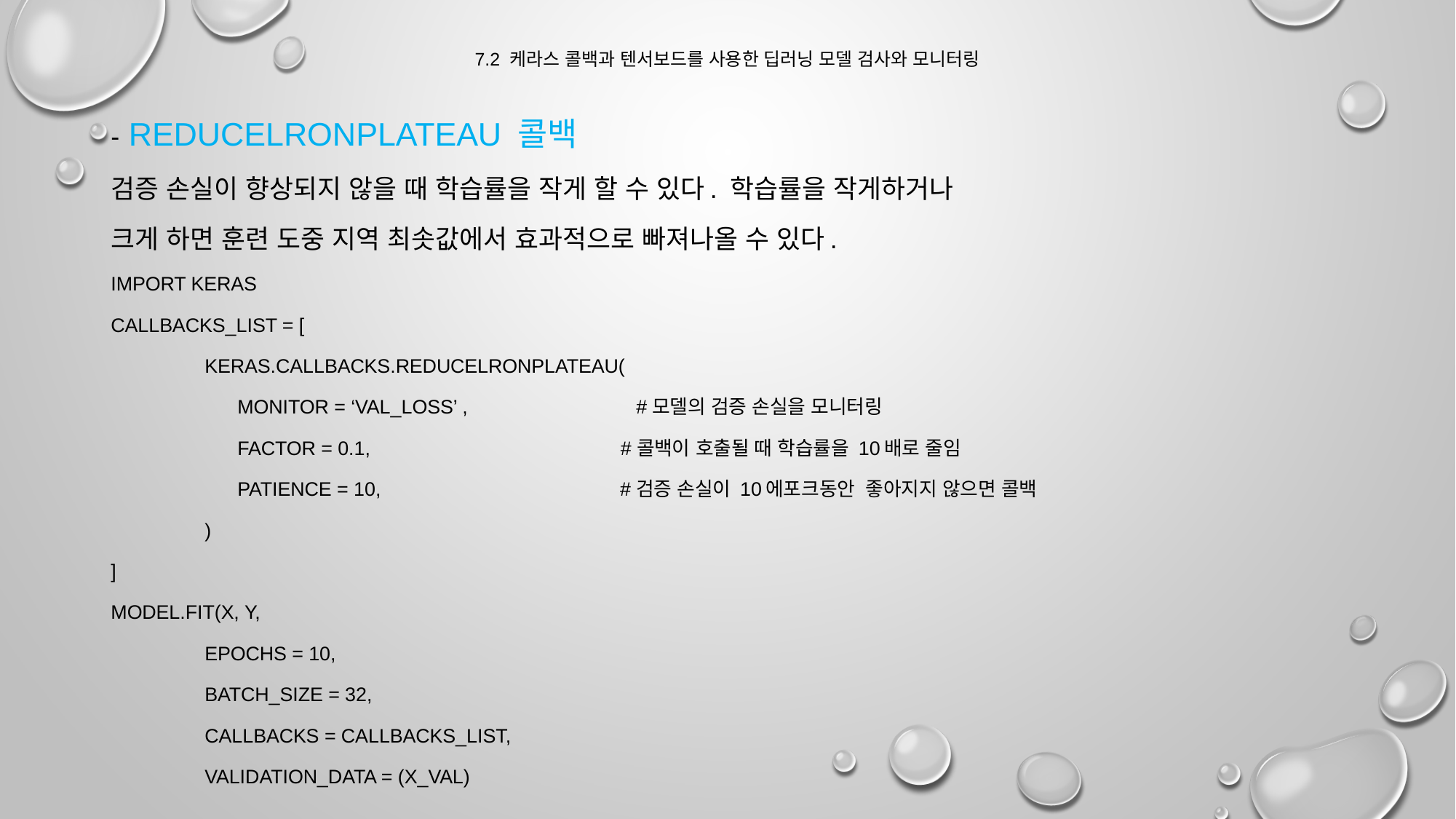

# 7.2 케라스 콜백과 텐서보드를 사용한 딥러닝 모델 검사와 모니터링
- ReduceLROnPlateau 콜백
검증 손실이 향상되지 않을 때 학습률을 작게 할 수 있다. 학습률을 작게하거나
크게 하면 훈련 도중 지역 최솟값에서 효과적으로 빠져나올 수 있다.
Import keras
Callbacks_list = [
	keras.callbacks.ReduceLROnPlateau(
	      monitor = ‘val_loss’ ,                               #모델의 검증 손실을 모니터링
	      factor = 0.1,                                              #콜백이 호출될 때 학습률을 10배로 줄임
	      patience = 10,                                            #검증 손실이 10에포크동안  좋아지지 않으면 콜백
	)
]
Model.fit(x, y,
	epochs = 10,
	batch_size = 32,
	callbacks = callbacks_list,
	validation_data = (x_val)